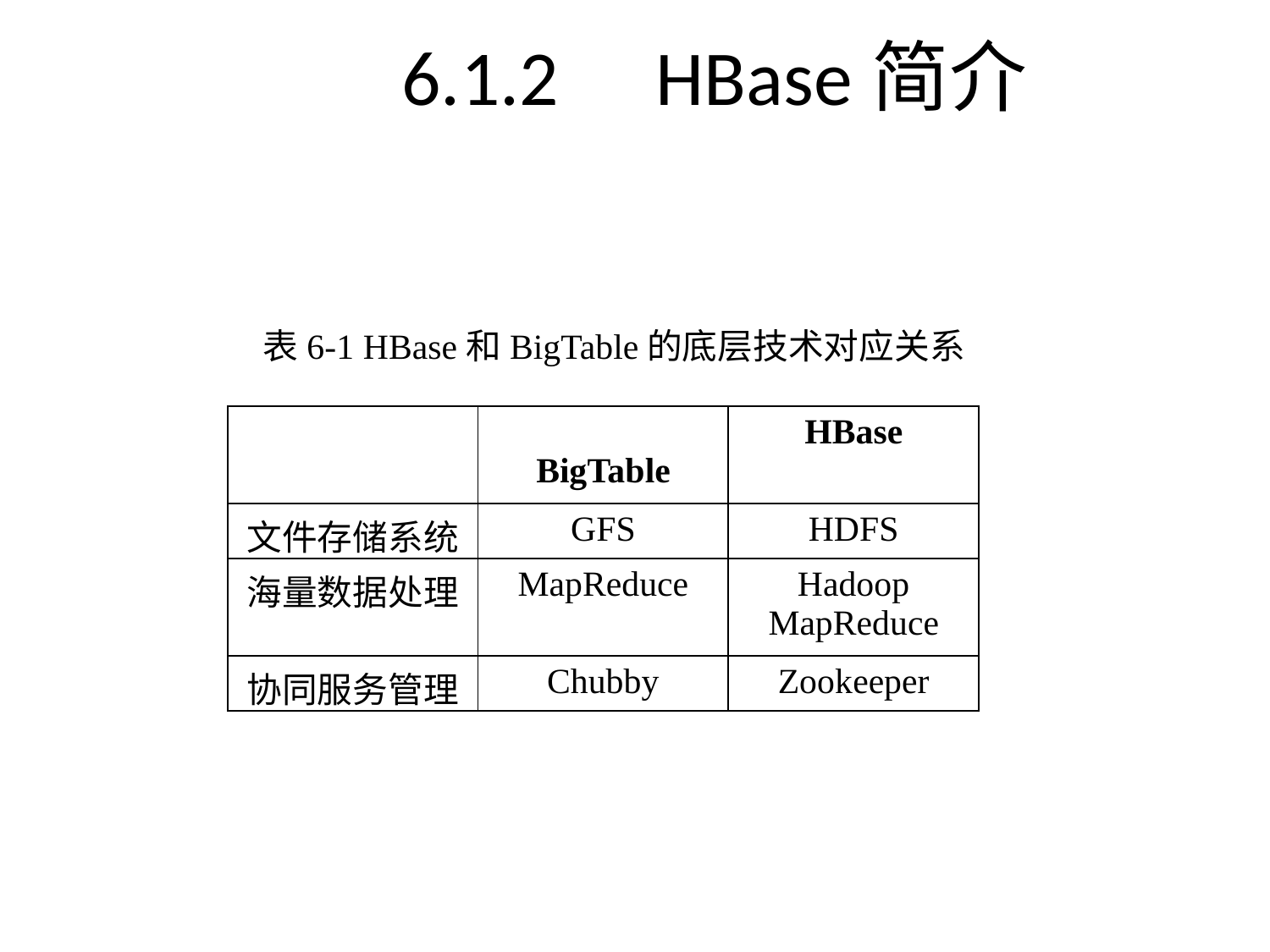

6.1.2	HBase简介
表6-1 HBase和BigTable的底层技术对应关系
|  | BigTable | HBase |
| --- | --- | --- |
| 文件存储系统 | GFS | HDFS |
| 海量数据处理 | MapReduce | Hadoop MapReduce |
| 协同服务管理 | Chubby | Zookeeper |